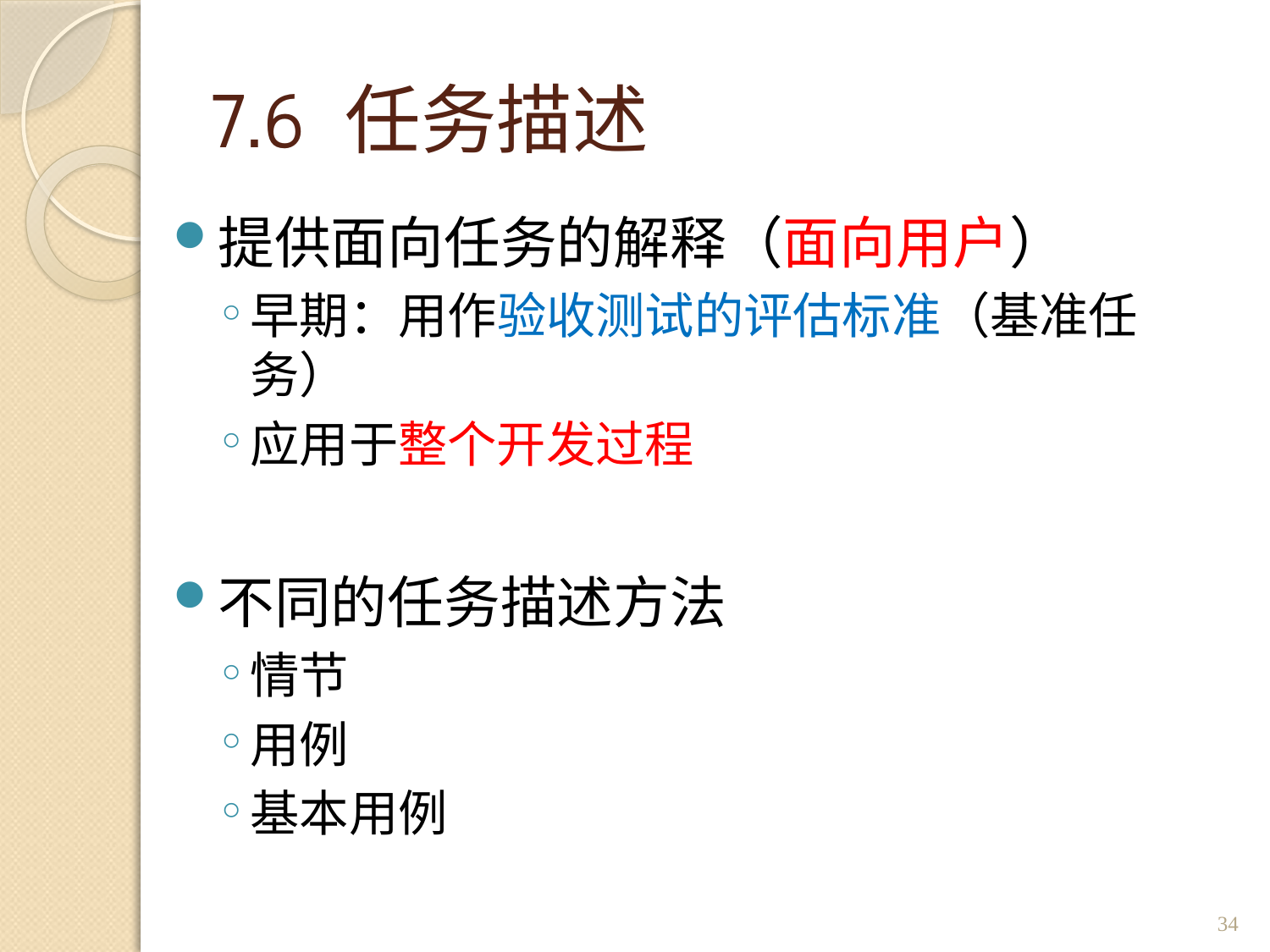

# 7.6 任务描述
提供面向任务的解释（面向用户）
早期：用作验收测试的评估标准（基准任务）
应用于整个开发过程

不同的任务描述方法
情节
用例
基本用例

34